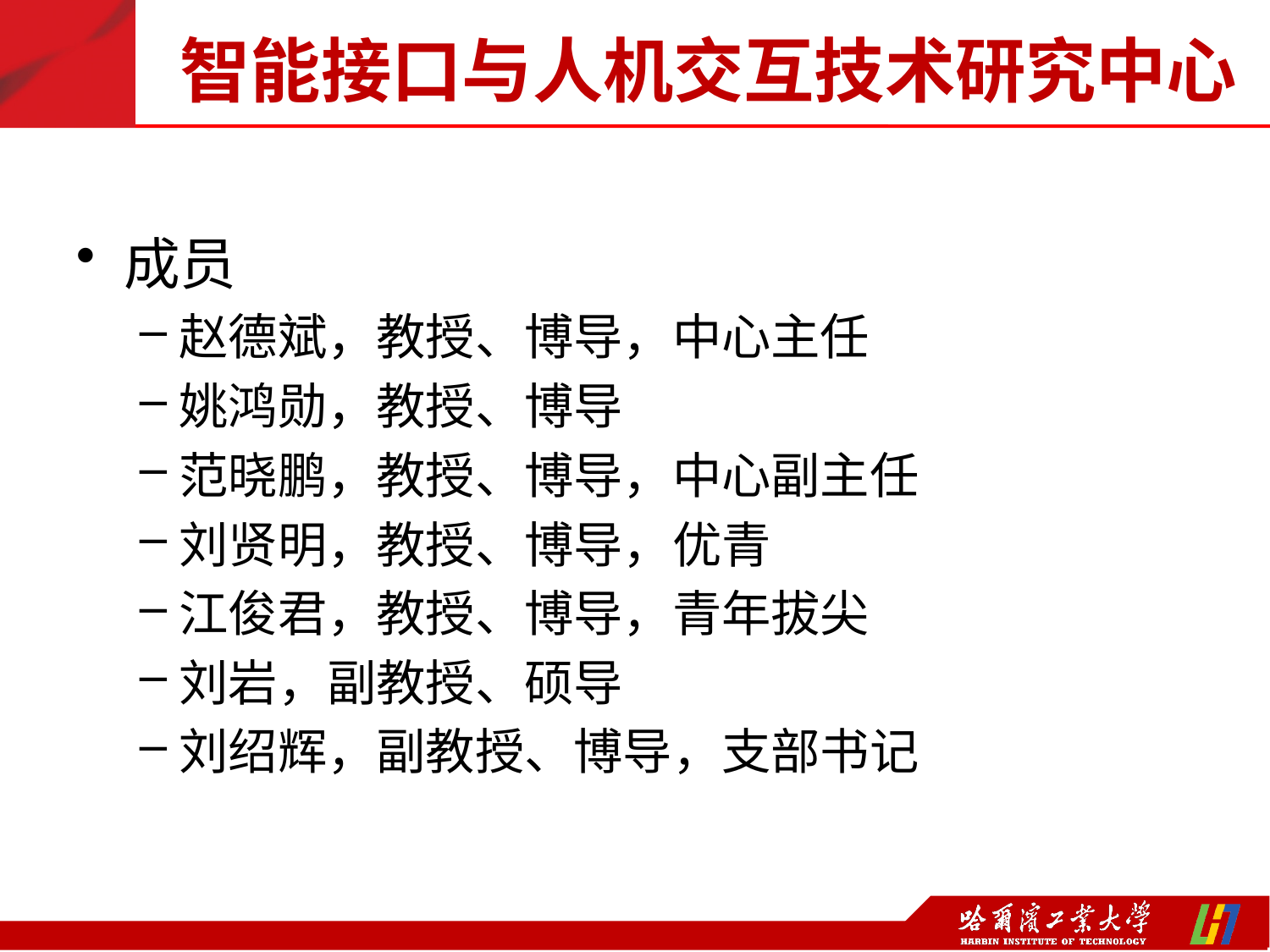

# 智能接口与人机交互技术研究中心
成员
赵德斌，教授、博导，中心主任
姚鸿勋，教授、博导
范晓鹏，教授、博导，中心副主任
刘贤明，教授、博导，优青
江俊君，教授、博导，青年拔尖
刘岩，副教授、硕导
刘绍辉，副教授、博导，支部书记